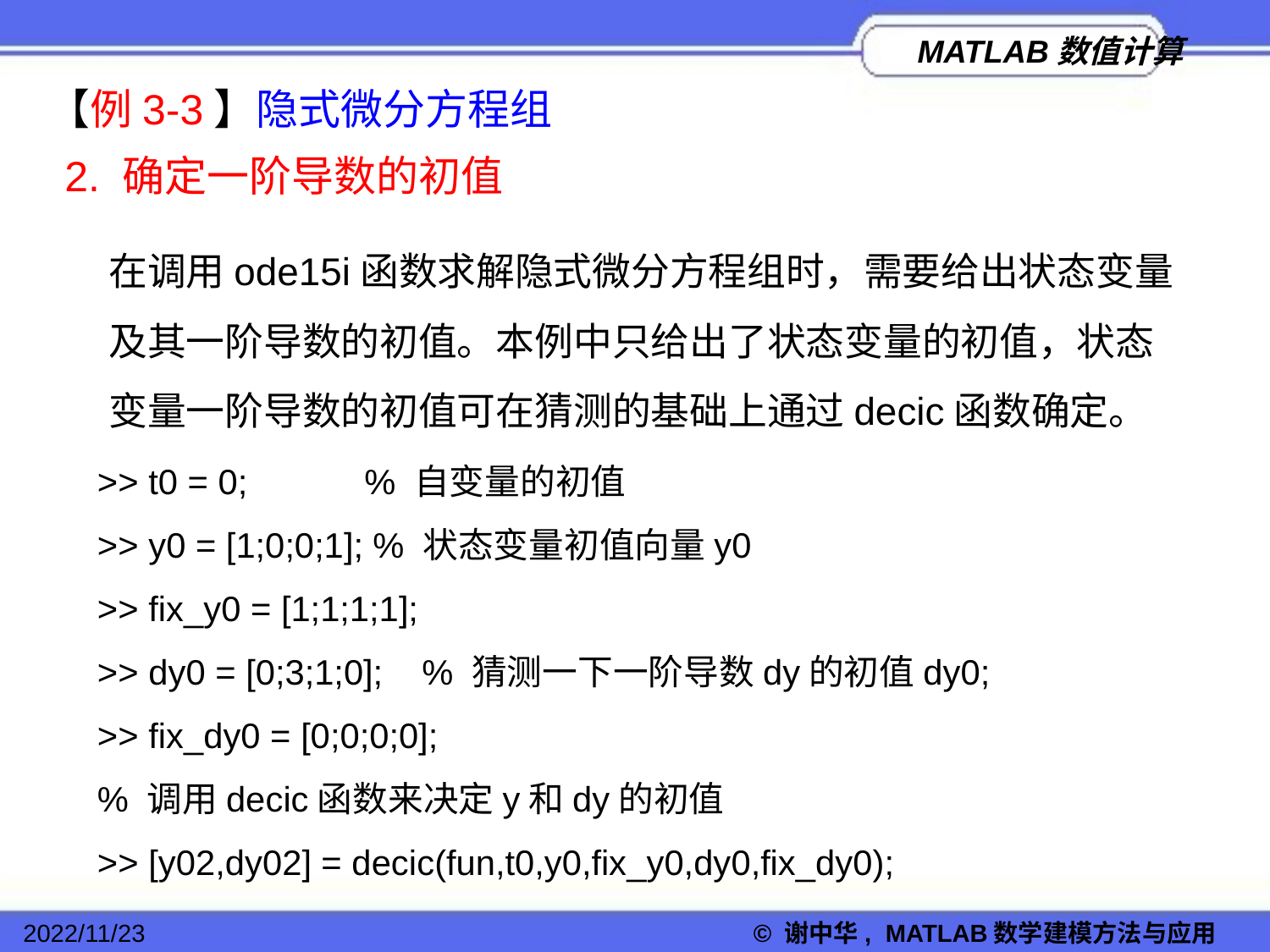

【例3-3】隐式微分方程组
2. 确定一阶导数的初值
在调用ode15i函数求解隐式微分方程组时，需要给出状态变量及其一阶导数的初值。本例中只给出了状态变量的初值，状态变量一阶导数的初值可在猜测的基础上通过decic函数确定。
>> t0 = 0;            % 自变量的初值
>> y0 = [1;0;0;1]; % 状态变量初值向量y0
>> fix_y0 = [1;1;1;1];
>> dy0 = [0;3;1;0];    % 猜测一下一阶导数dy的初值dy0;
>> fix_dy0 = [0;0;0;0];
% 调用decic函数来决定y和dy的初值
>> [y02,dy02] = decic(fun,t0,y0,fix_y0,dy0,fix_dy0);
2022/11/23
© 谢中华,  MATLAB数学建模方法与应用